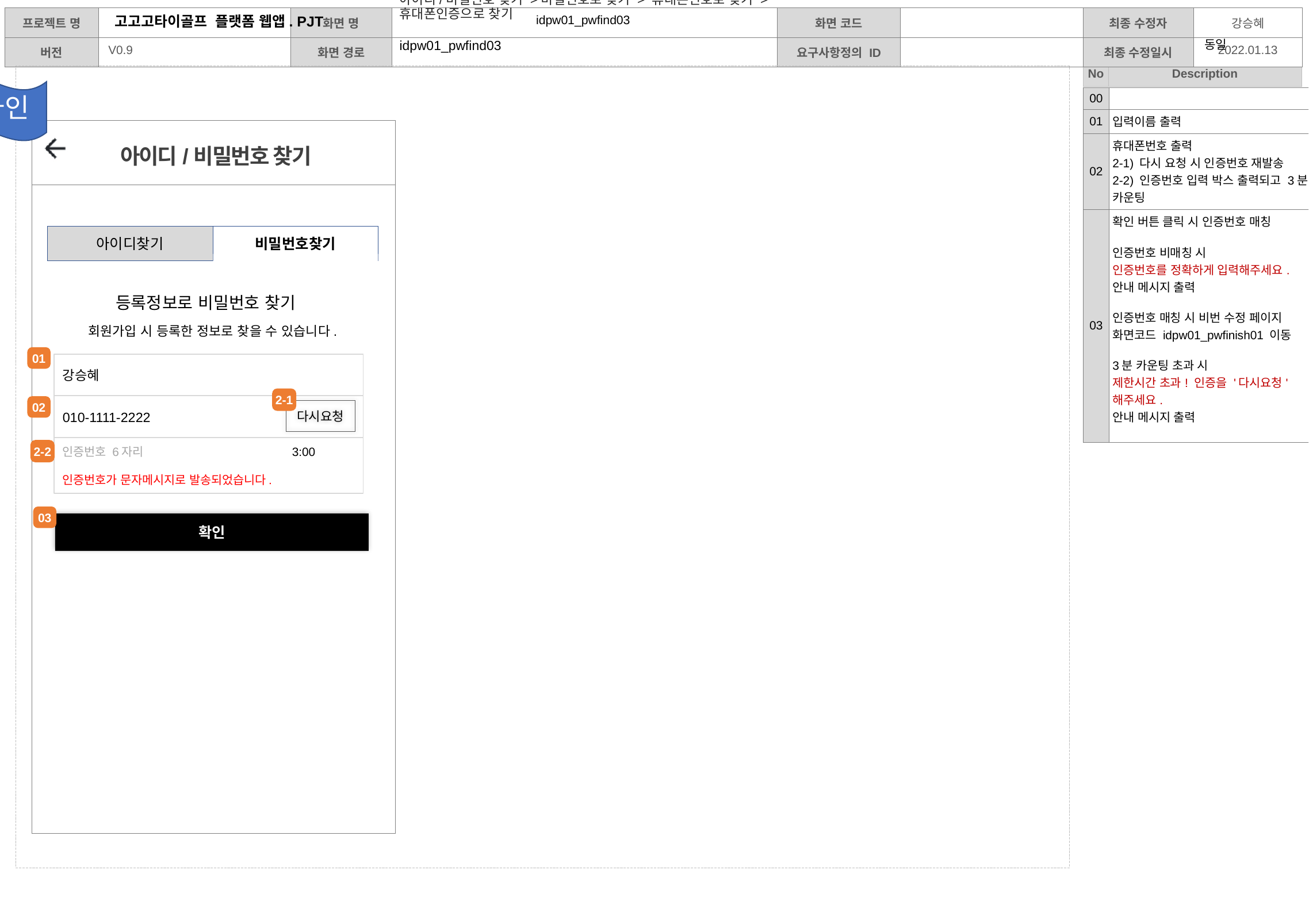

idpw01_pwfind03
아이디/비밀번호 찾기 >비밀번호로 찾기 > 휴대폰번호로 찾기 > 휴대폰인증으로 찾기

동일
idpw01_pwfind03

디자인
| 00 |  |
| --- | --- |
| 01 | 입력이름 출력 |
| 02 | 휴대폰번호 출력 2-1) 다시 요청 시 인증번호 재발송 2-2) 인증번호 입력 박스 출력되고 3분 카운팅 |
| 03 | 확인 버튼 클릭 시 인증번호 매칭 인증번호 비매칭 시 인증번호를 정확하게 입력해주세요. 안내 메시지 출력 인증번호 매칭 시 비번 수정 페이지 화면코드 idpw01\_pwfinish01 이동 3분 카운팅 초과 시 제한시간 초과! 인증을 '다시요청' 해주세요. 안내 메시지 출력 |
아이디/비밀번호 찾기
아이디찾기
비밀번호찾기

등록정보로 비밀번호 찾기
회원가입 시 등록한 정보로 찾을 수 있습니다.
01
강승혜
2-1
010-1111-2222
02
다시요청
인증번호 6자리                                            3:00

인증번호가 문자메시지로 발송되었습니다.
2-2
03
확인